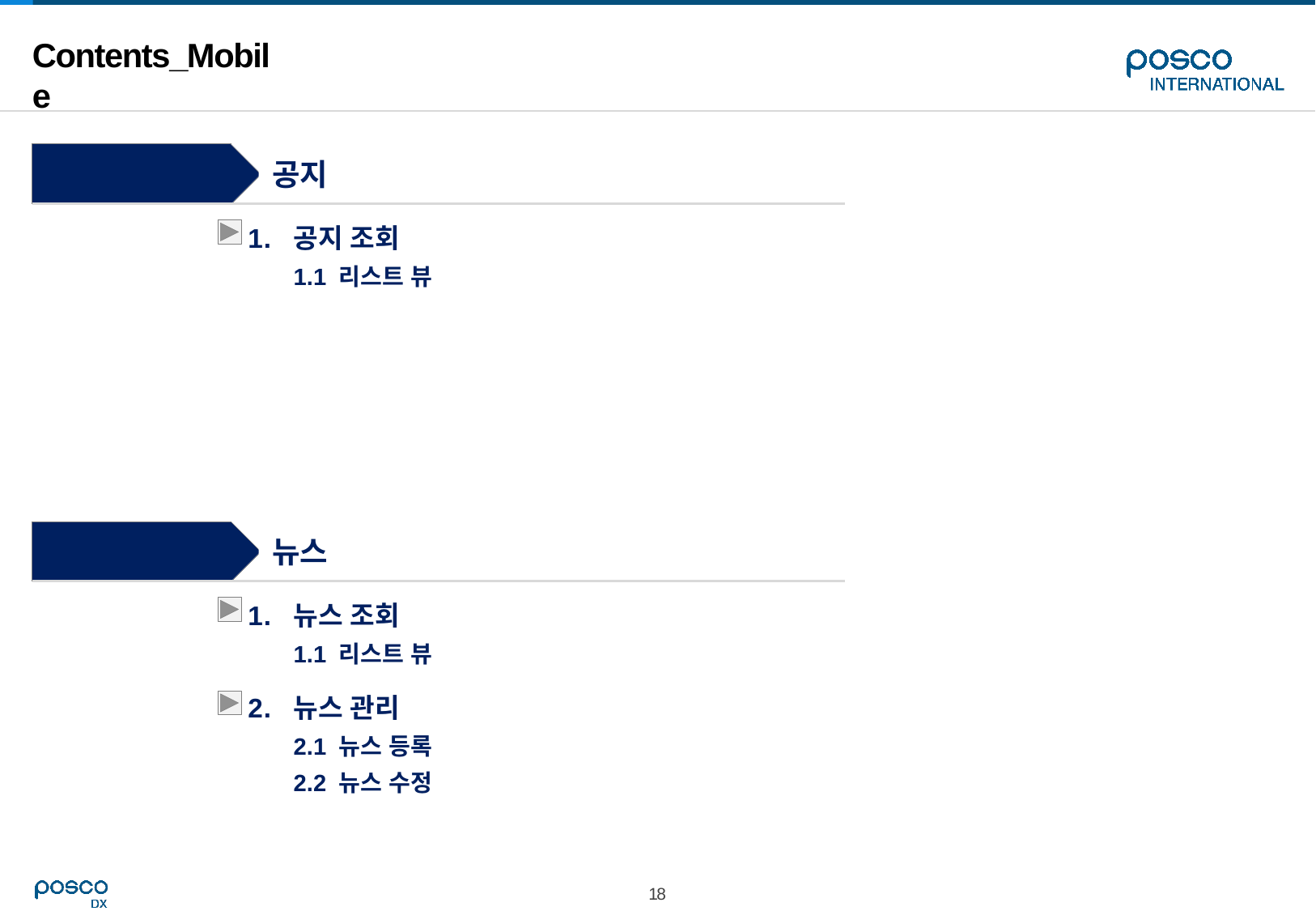

# Contents_Mobile
Step 3
공지
공지 조회
1.1 리스트 뷰

Step 4
뉴스
뉴스 조회
1.1 리스트 뷰
뉴스 관리
2.1 뉴스 등록
2.2 뉴스 수정